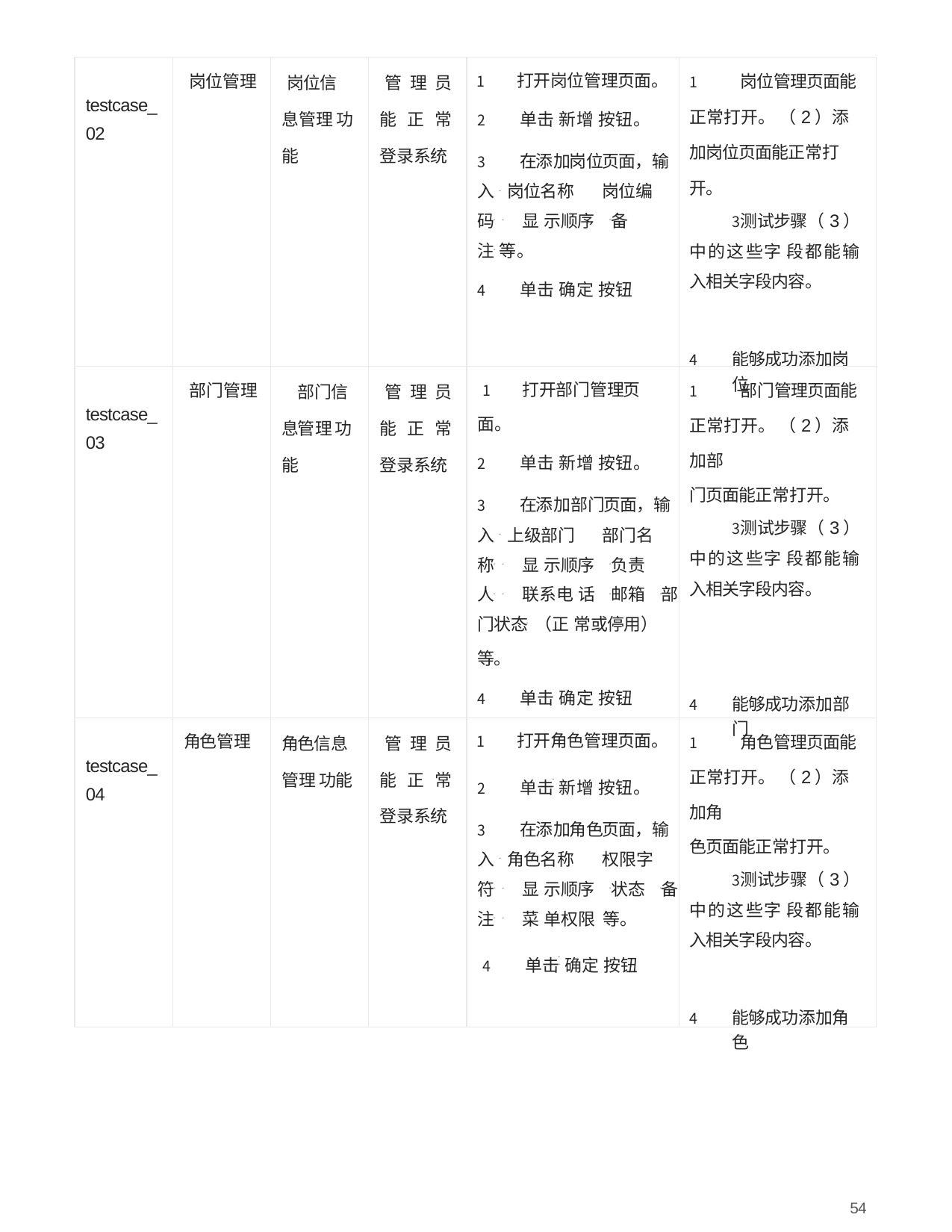

| testcase\_ 02 | 岗位管理 | 岗位信息管理 功能 | 管理员能正常 登录系统 | 打开岗位管理⻚⾯。 “ ” 单击 新增 按钮。 在添加岗位⻚⾯，输 “ ”“ ⼊ 岗位名称 岗位编 ”“ ”“ 码 显 示顺序 备 ” 注 等。 “ ” 单击 确定 按钮 | 岗位管理⻚⾯能正常打开。 （2）添加岗位⻚⾯能正常打开。 测试步骤（3）中的这些字 段都能输⼊相关字段内容。 能够成功添加岗位 |
| --- | --- | --- | --- | --- | --- |
| testcase\_ 03 | 部⻔管理 | 部⻔信息管理 功能 | 管理员能正常 登录系统 | 打开部⻔管理⻚ ⾯。 “ ” 单击 新增 按钮。 在添加部⻔⻚⾯，输 “ ”“ ⼊ 上级部⻔ 部⻔名 ”“ ”“ 称 显 示顺序 负责 ”“ ”“ ”“ ⼈ 联系电 话 邮箱 部 ” ⻔状态 （正 常或停⽤） 等。 “ ” 单击 确定 按钮 | 部⻔管理⻚⾯能正常打开。 （2）添加部 ⻔⻚⾯能正常打开。 测试步骤（3）中的这些字 段都能输⼊相关字段内容。 能够成功添加部⻔ |
| testcase\_ 04 | ⻆⾊管理 | ⻆⾊信息管理 功能 | 管理员能正常 登录系统 | 打开⻆⾊管理⻚⾯。 “ ” 单击 新增 按钮。 在添加⻆⾊⻚⾯，输 “ ”“ ⼊ ⻆⾊名称 权限字 ”“ ”“ ”“ 符 显 示顺序 状态 备 ”“ ” 注 菜 单权限 等。 “ ” 单击 确定 按钮 | ⻆⾊管理⻚⾯能正常打开。 （2）添加⻆ ⾊⻚⾯能正常打开。 测试步骤（3）中的这些字 段都能输⼊相关字段内容。 能够成功添加⻆⾊ |
54